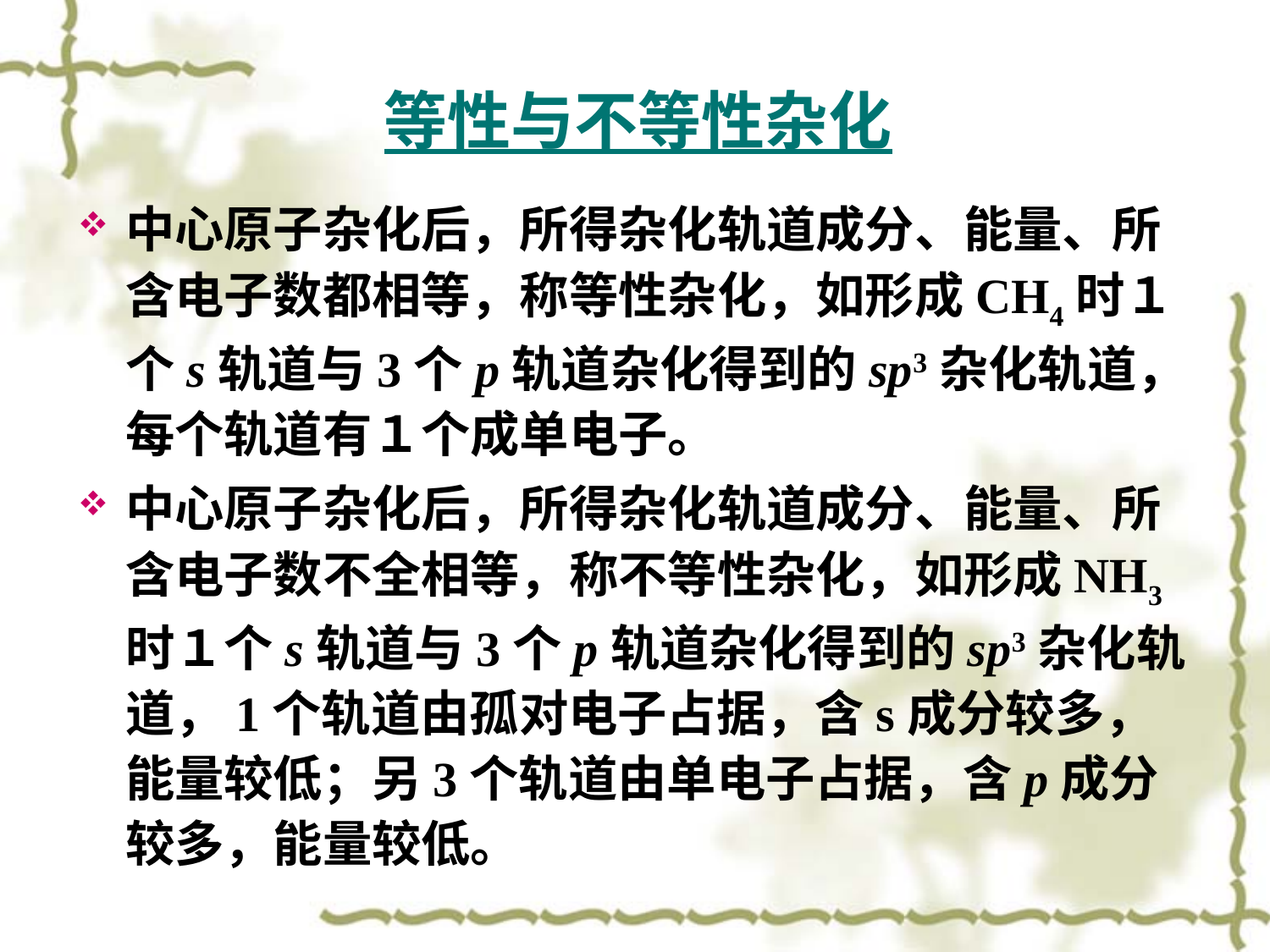

# 等性与不等性杂化
中心原子杂化后，所得杂化轨道成分、能量、所含电子数都相等，称等性杂化，如形成CH4时１个s轨道与3个p轨道杂化得到的sp3杂化轨道，每个轨道有１个成单电子。
中心原子杂化后，所得杂化轨道成分、能量、所含电子数不全相等，称不等性杂化，如形成NH3时１个s轨道与3个p轨道杂化得到的sp3杂化轨道，1个轨道由孤对电子占据，含s成分较多，能量较低；另3个轨道由单电子占据，含p成分较多，能量较低。